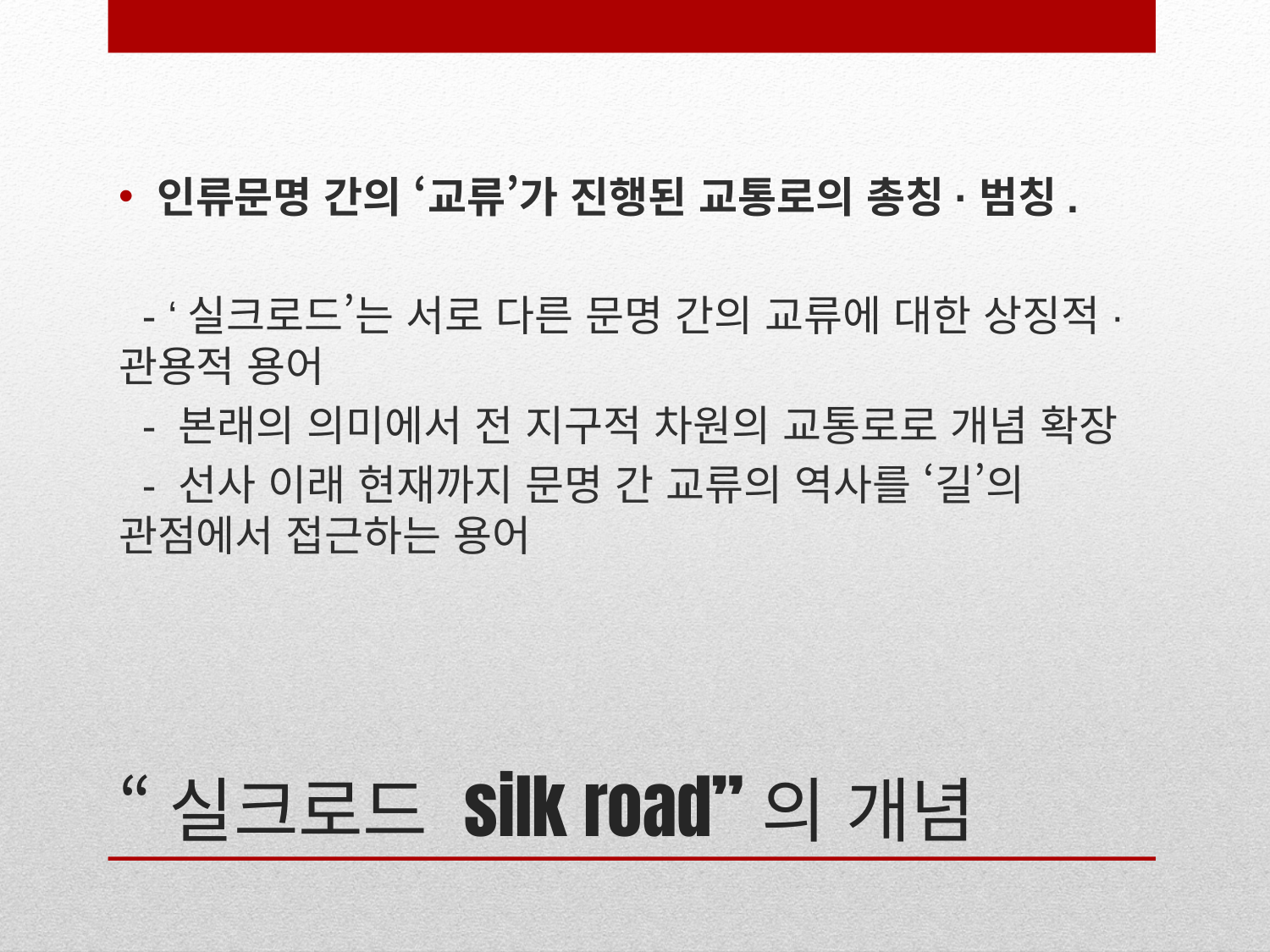

인류문명 간의 ‘교류’가 진행된 교통로의 총칭·범칭.

  - ‘실크로드’는 서로 다른 문명 간의 교류에 대한 상징적·관용적 용어
  - 본래의 의미에서 전 지구적 차원의 교통로로 개념 확장
  - 선사 이래 현재까지 문명 간 교류의 역사를 ‘길’의 관점에서 접근하는 용어
# “실크로드 silk road”의 개념